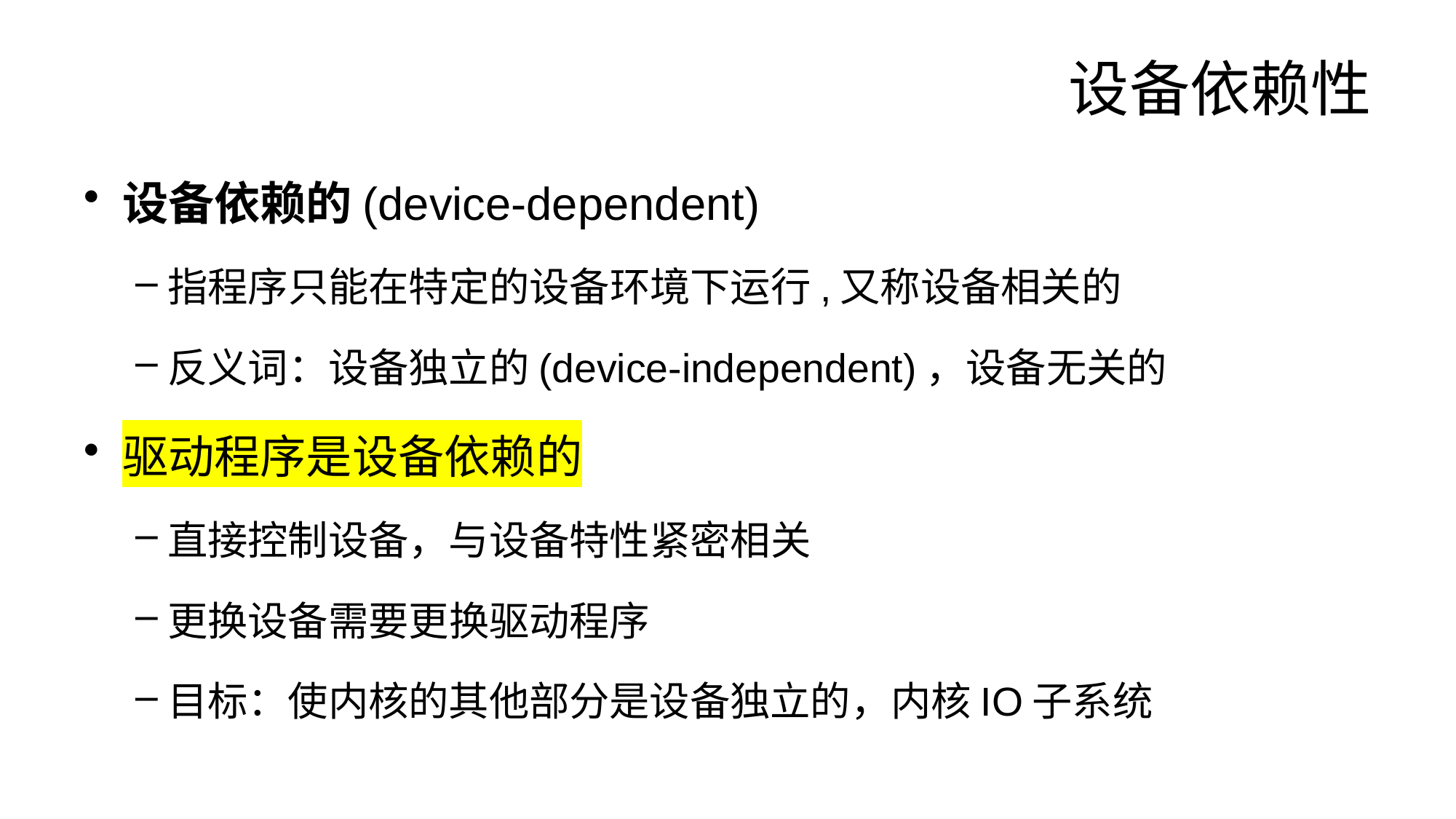

# 设备依赖性
设备依赖的(device-dependent)
指程序只能在特定的设备环境下运行,又称设备相关的
反义词：设备独立的(device-independent)，设备无关的
驱动程序是设备依赖的
直接控制设备，与设备特性紧密相关
更换设备需要更换驱动程序
目标：使内核的其他部分是设备独立的，内核IO子系统